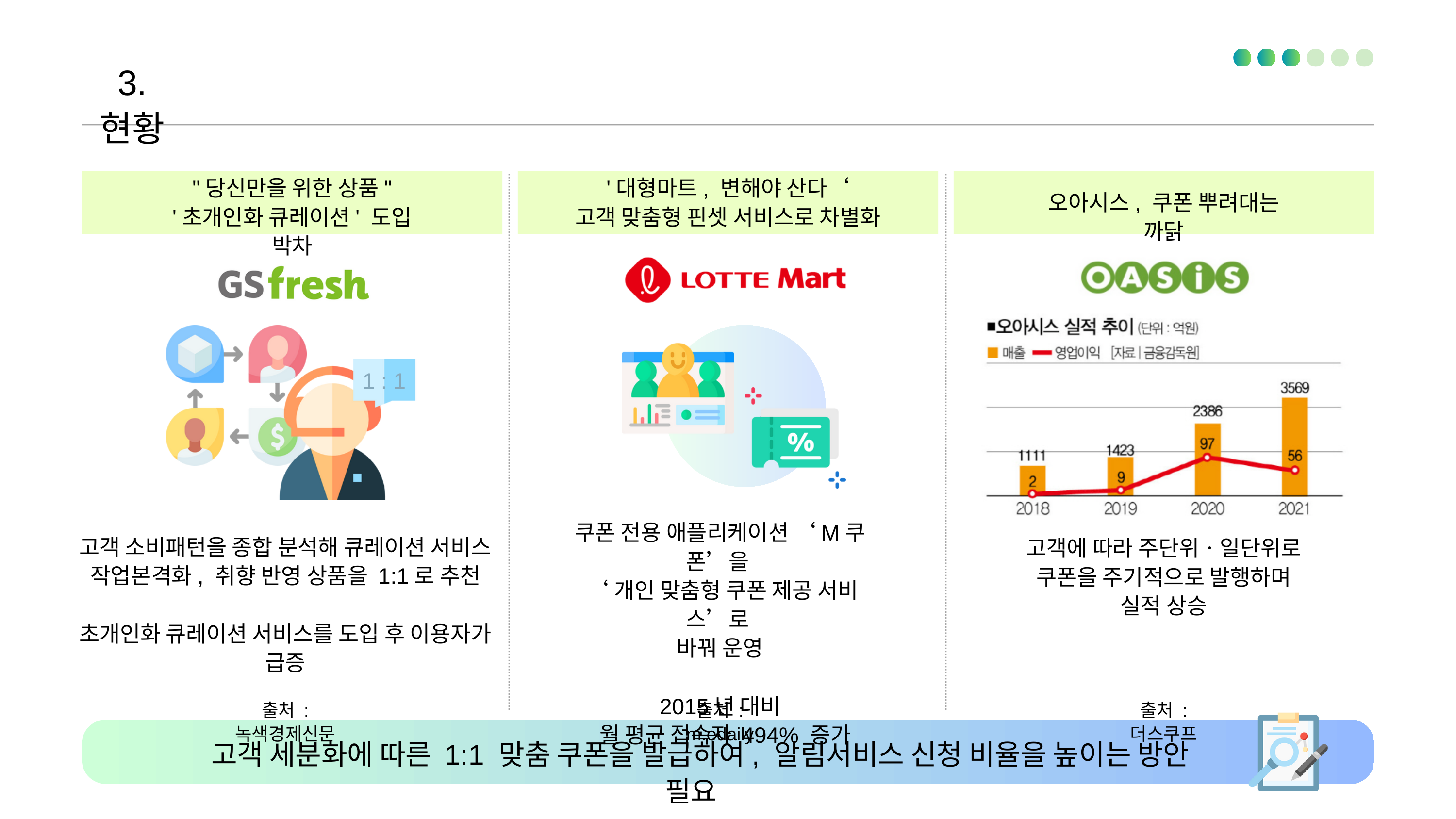

3. 현황

"당신만을 위한 상품"
'초개인화 큐레이션' 도입 박차
'대형마트, 변해야 산다‘
고객 맞춤형 핀셋 서비스로 차별화

오아시스, 쿠폰 뿌려대는 까닭

1 : 1

쿠폰 전용 애플리케이션 ‘M쿠폰’을
 ‘개인 맞춤형 쿠폰 제공 서비스’로
바꿔 운영

2015년 대비
 월 평균 접속자 494% 증가
고객 소비패턴을 종합 분석해 큐레이션 서비스 작업본격화, 취향 반영 상품을 1:1로 추천

초개인화 큐레이션 서비스를 도입 후 이용자가 급증
고객에 따라 주단위ㆍ일단위로
쿠폰을 주기적으로 발행하며
실적 상승
출처 : 녹색경제신문
출처 : m.edaily
출처 : 더스쿠프

고객 세분화에 따른 1:1 맞춤 쿠폰을 발급하여, 알림서비스 신청 비율을 높이는 방안 필요